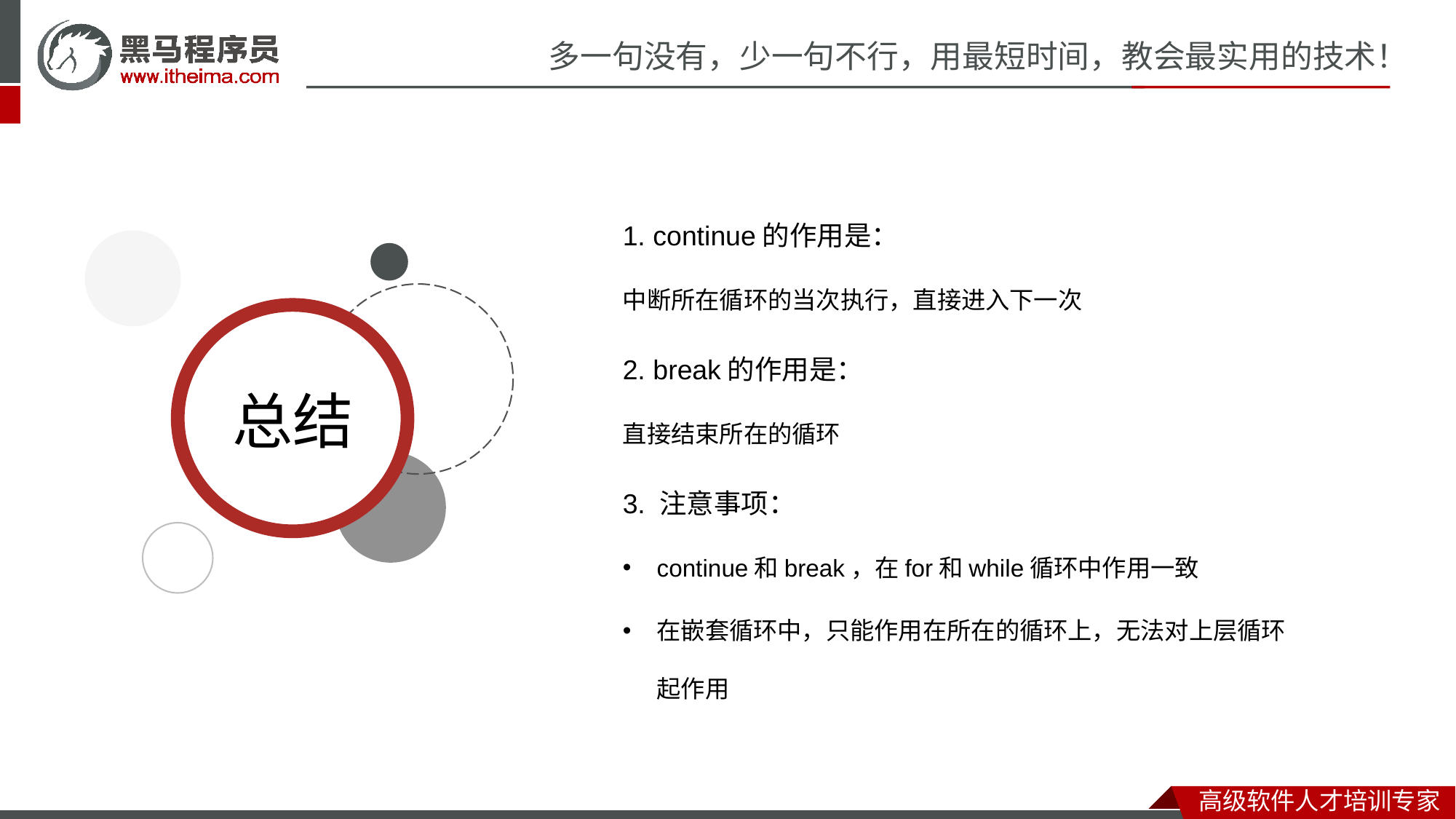

1. continue的作用是：
中断所在循环的当次执行，直接进入下一次
2. break的作用是：
直接结束所在的循环
3. 注意事项：
continue和break，在for和while循环中作用一致
在嵌套循环中，只能作用在所在的循环上，无法对上层循环起作用